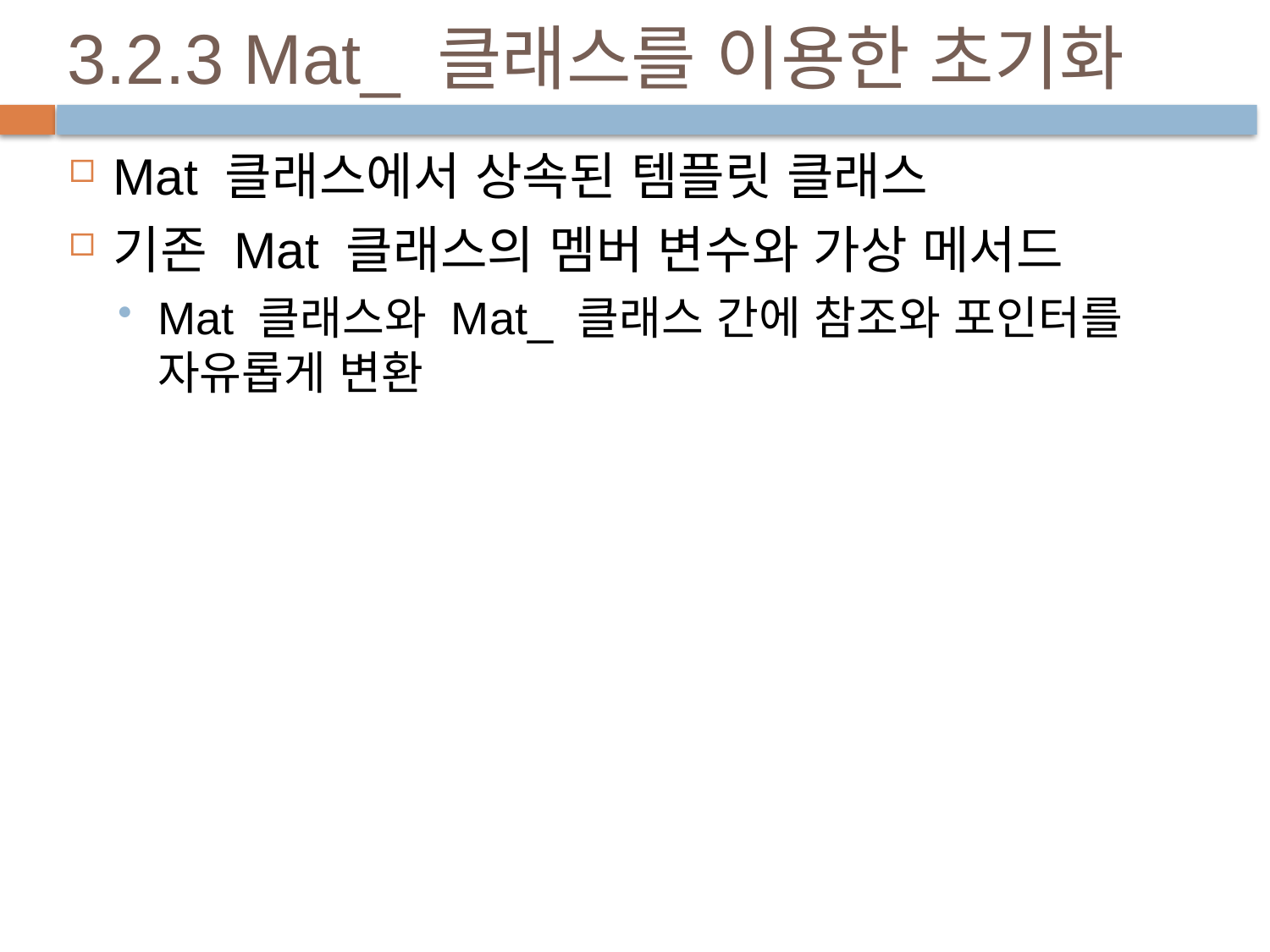

# 3.2.3 Mat_ 클래스를 이용한 초기화
Mat 클래스에서 상속된 템플릿 클래스
기존 Mat 클래스의 멤버 변수와 가상 메서드
Mat 클래스와 Mat_ 클래스 간에 참조와 포인터를 자유롭게 변환